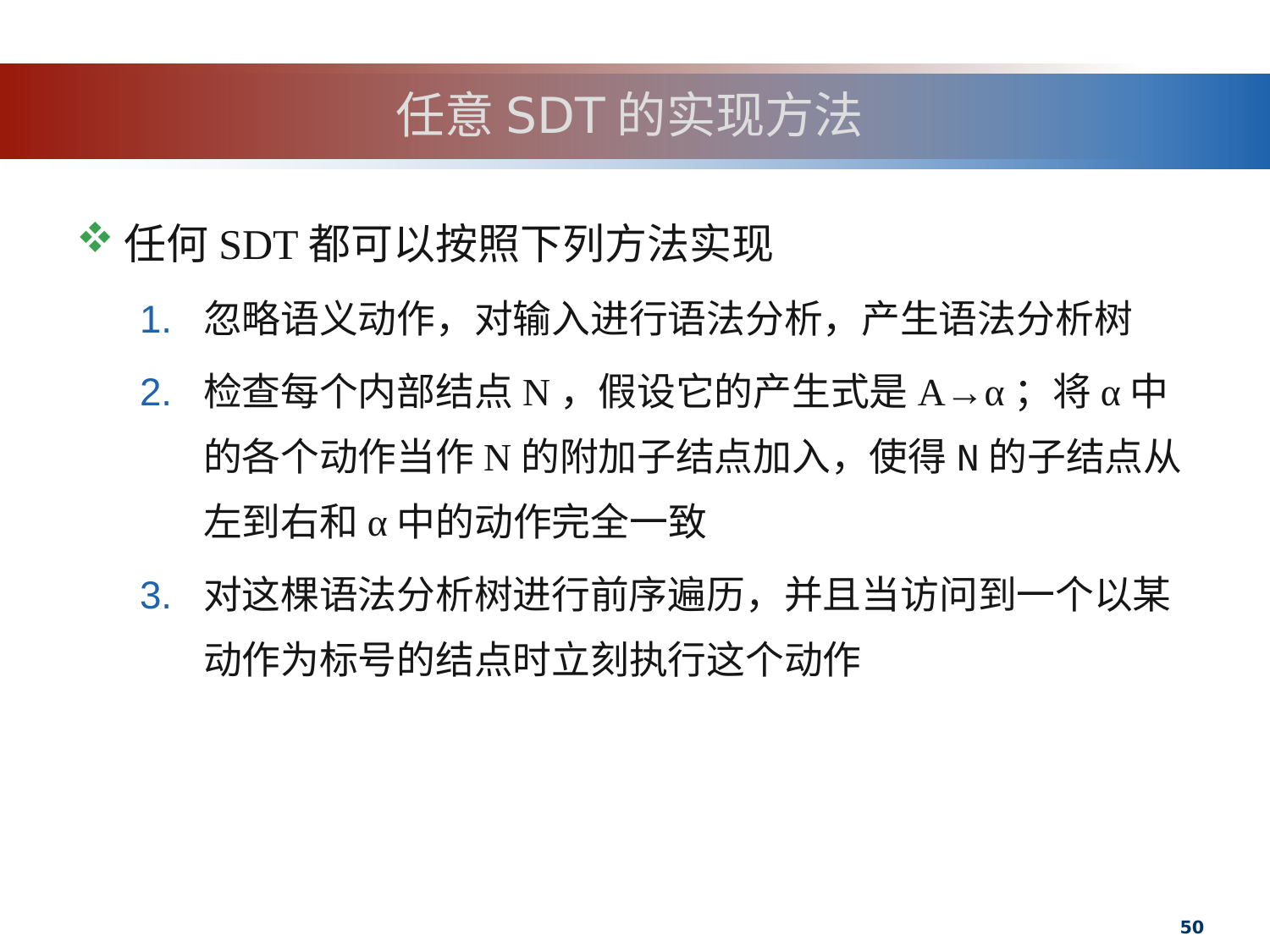

# 任意SDT的实现方法
任何SDT都可以按照下列方法实现
忽略语义动作，对输入进行语法分析，产生语法分析树
检查每个内部结点N，假设它的产生式是A→α；将α中的各个动作当作N的附加子结点加入，使得N的子结点从左到右和α中的动作完全一致
对这棵语法分析树进行前序遍历，并且当访问到一个以某动作为标号的结点时立刻执行这个动作
50